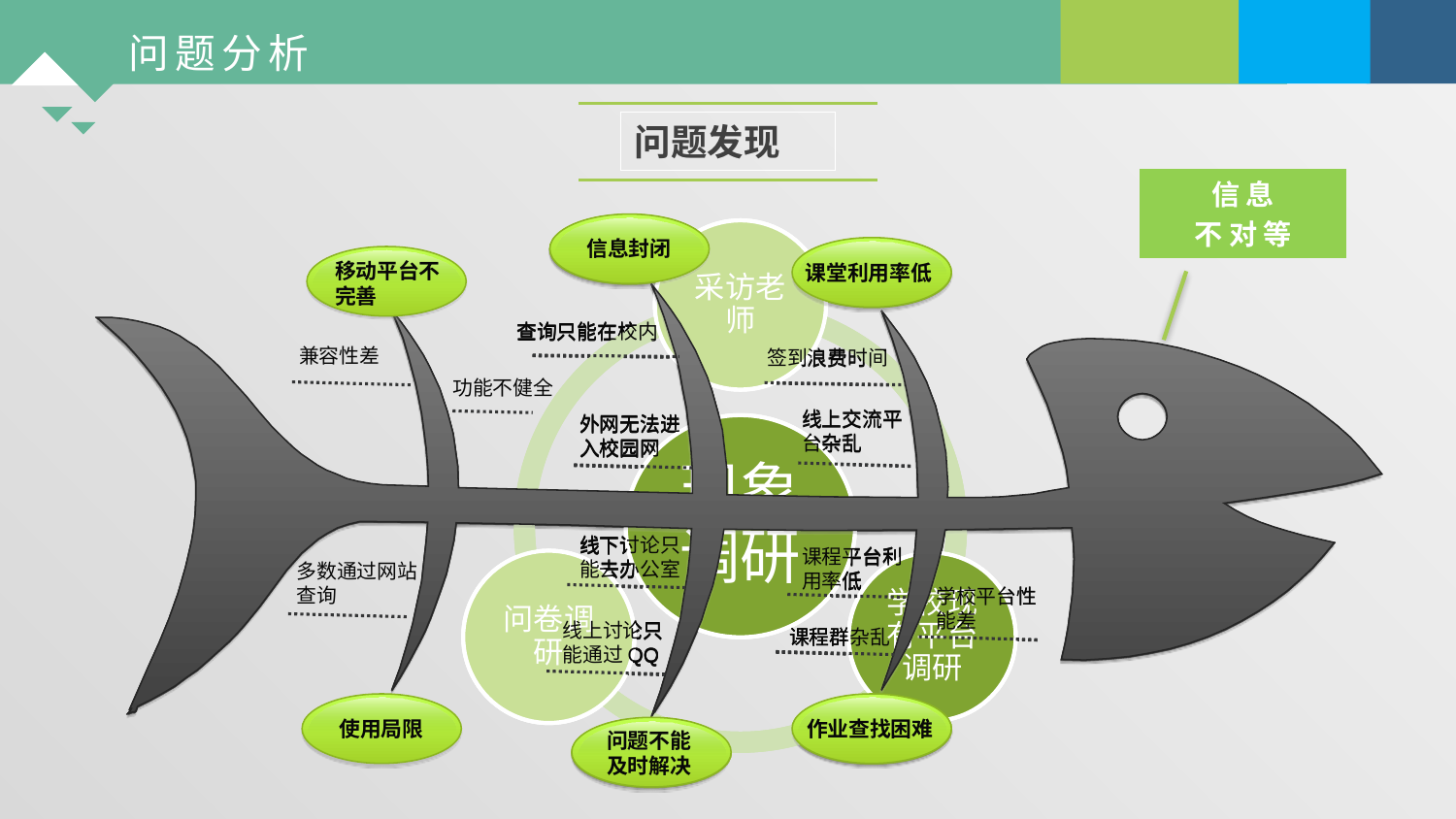

问题发现
信息
不对等

信息封闭

移动平台不完善
课堂利用率低

查询只能在校内
兼容性差
签到浪费时间

功能不健全

线上交流平台杂乱
外网无法进入校园网

线下讨论只能去办公室
课程平台利用率低
多数通过网站查询

学校平台性能差

线上讨论只能通过QQ
课程群杂乱

使用局限
作业查找困难

问题不能及时解决

信息封闭

课堂利用率低

查询只能在校内
签到浪费时间

线上交流平台杂乱
外网无法进入校园网

线下讨论只能去办公室
课程平台利用率低

学校平台性能差

线上讨论只能通过QQ
课程群杂乱

作业查找困难

问题不能及时解决

查询只能在校内

外网无法进入校园网

线下讨论只能去办公室
课程平台利用率低

线上讨论只能通过QQ
课程群杂乱

作业查找困难

问题不能及时解决
信息封闭
现象调研
采访老师
学校现有平台调研
问卷调研
现象调研
采访老师
学校现有平台调研
问卷调研
现象调研
采访老师
学校现有平台调研
问卷调研